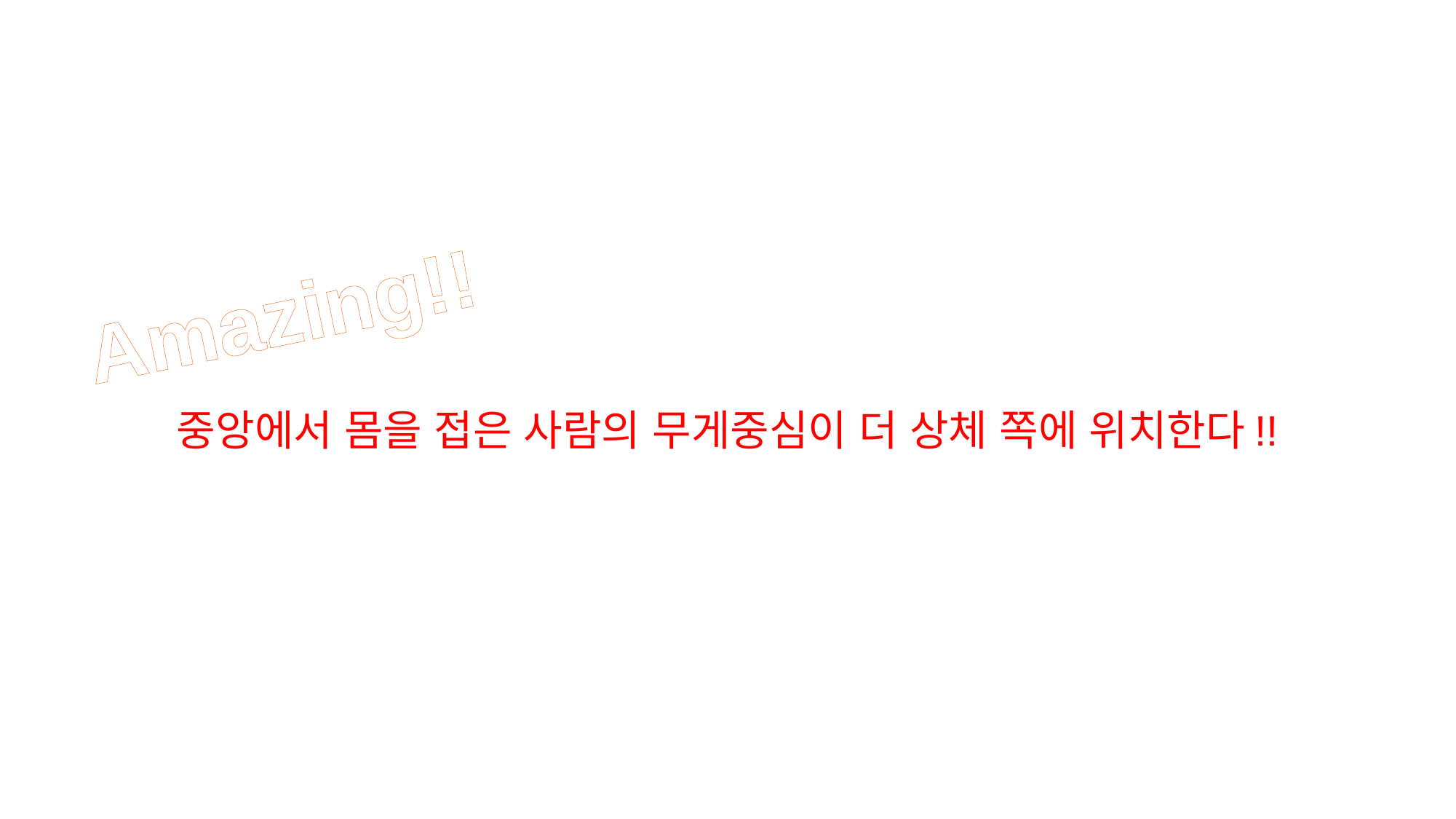

Amazing!!
중앙에서 몸을 접은 사람의 무게중심이 더 상체 쪽에 위치한다!!